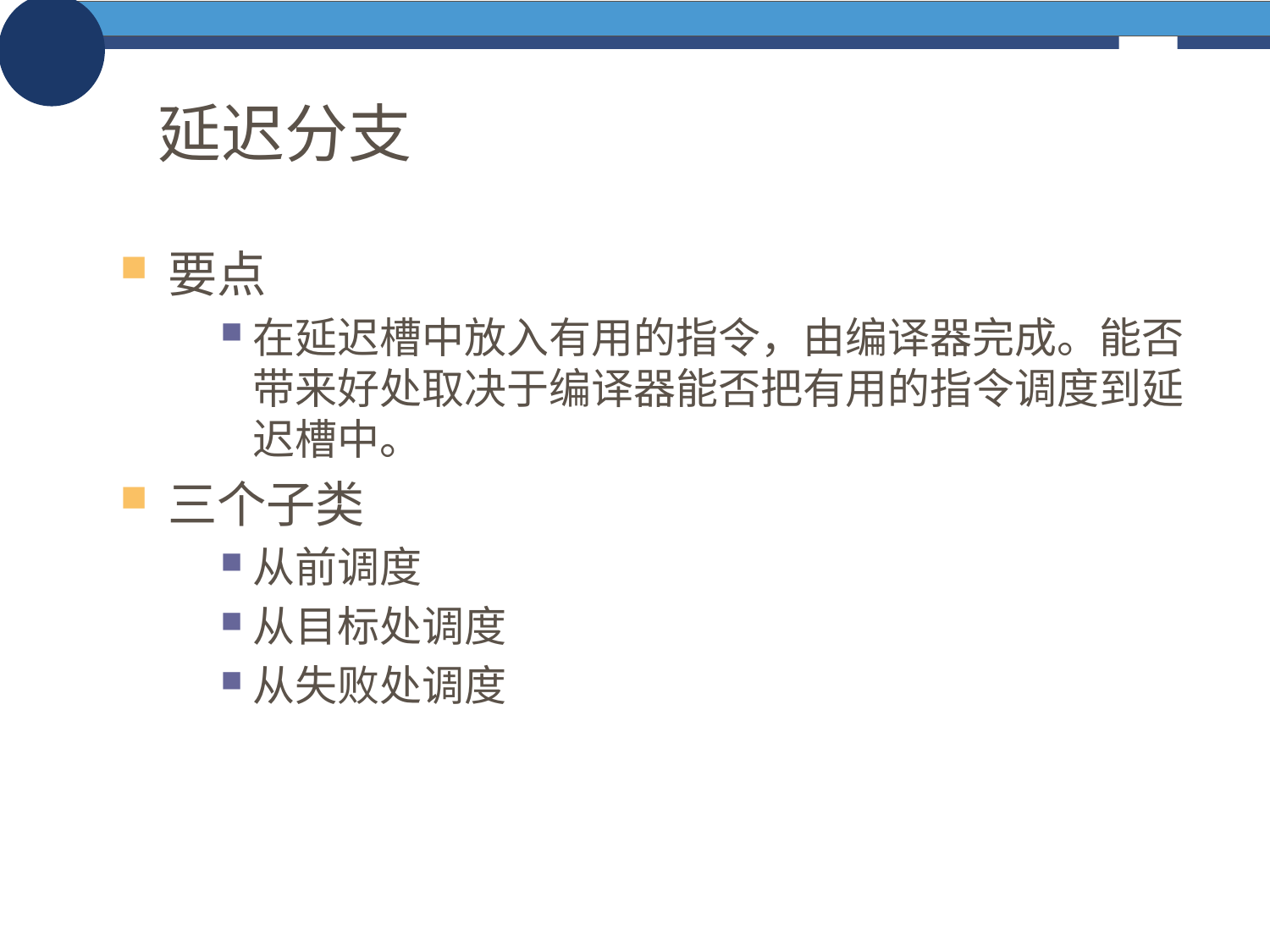

# 延迟分支
要点
在延迟槽中放入有用的指令，由编译器完成。能否带来好处取决于编译器能否把有用的指令调度到延迟槽中。
三个子类
从前调度
从目标处调度
从失败处调度